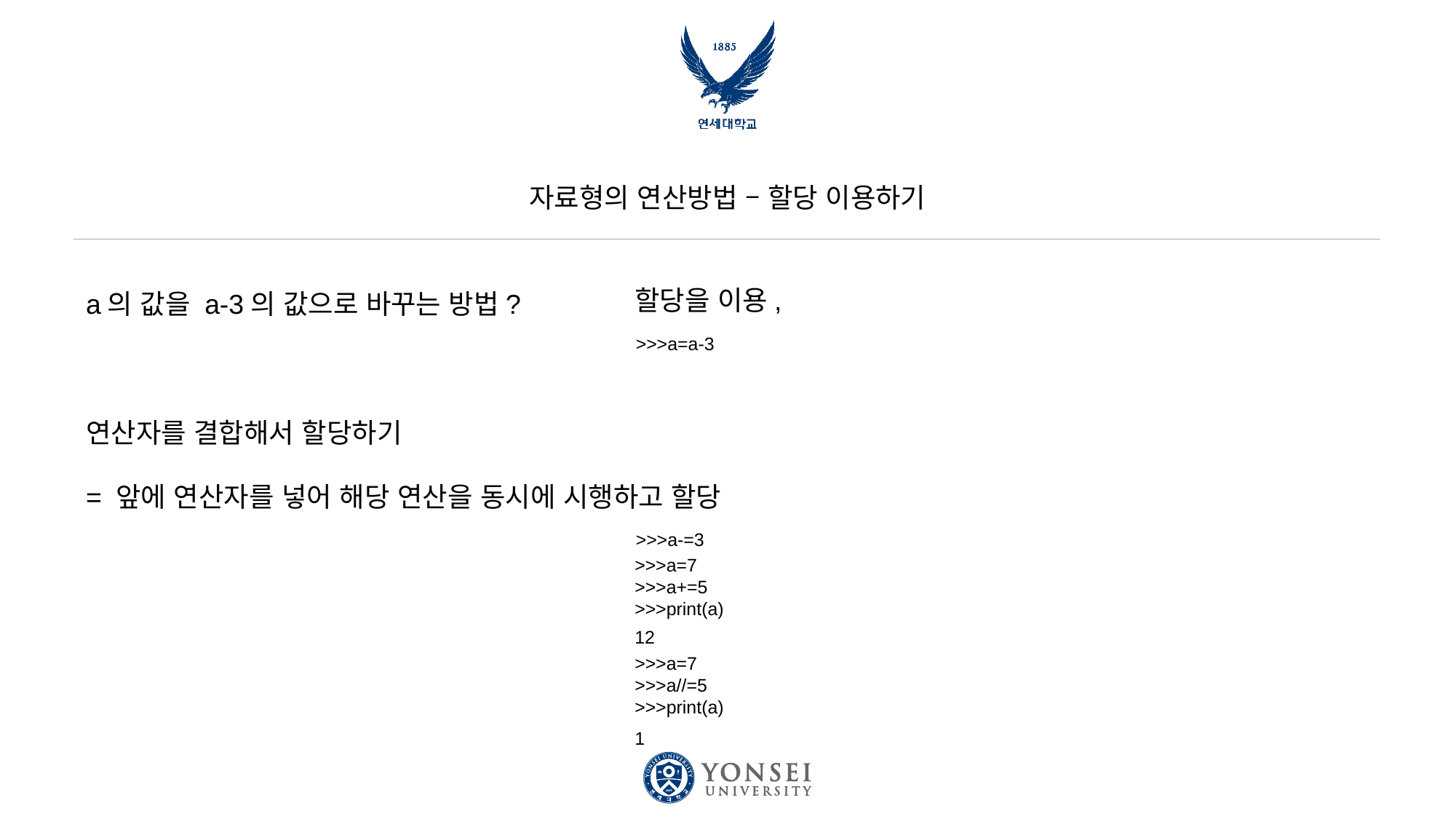

# 자료형의 연산방법 – 할당 이용하기
a의 값을 a-3의 값으로 바꾸는 방법?

연산자를 결합해서 할당하기
= 앞에 연산자를 넣어 해당 연산을 동시에 시행하고 할당
할당을 이용,
>>>a=a-3
>>>a-=3
>>>a=7
>>>a+=5
>>>print(a)
12
>>>a=7
>>>a//=5
>>>print(a)
1